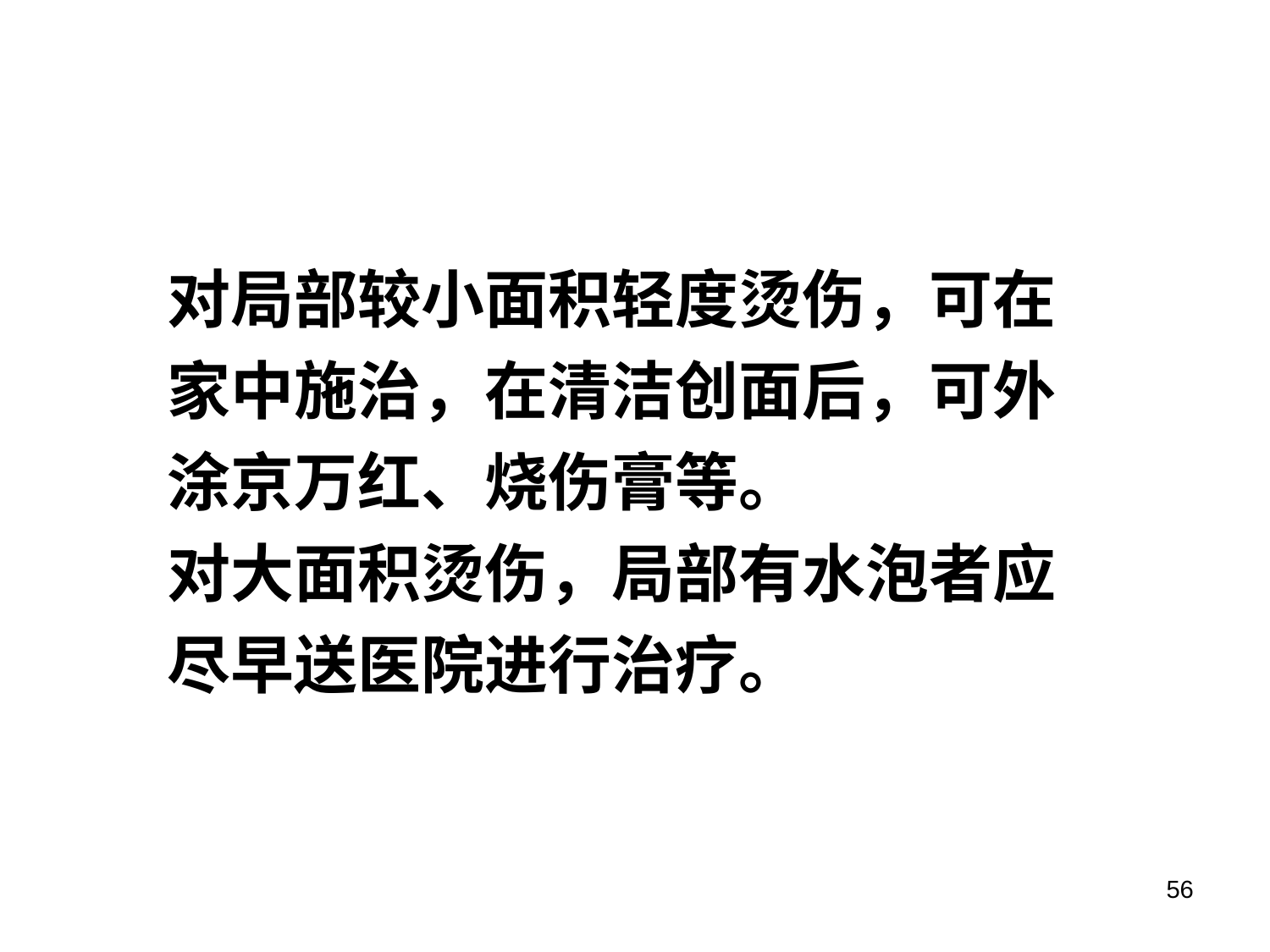

# 对局部较小面积轻度烫伤，可在家中施治，在清洁创面后，可外涂京万红、烧伤膏等。 对大面积烫伤，局部有水泡者应尽早送医院进行治疗。
56